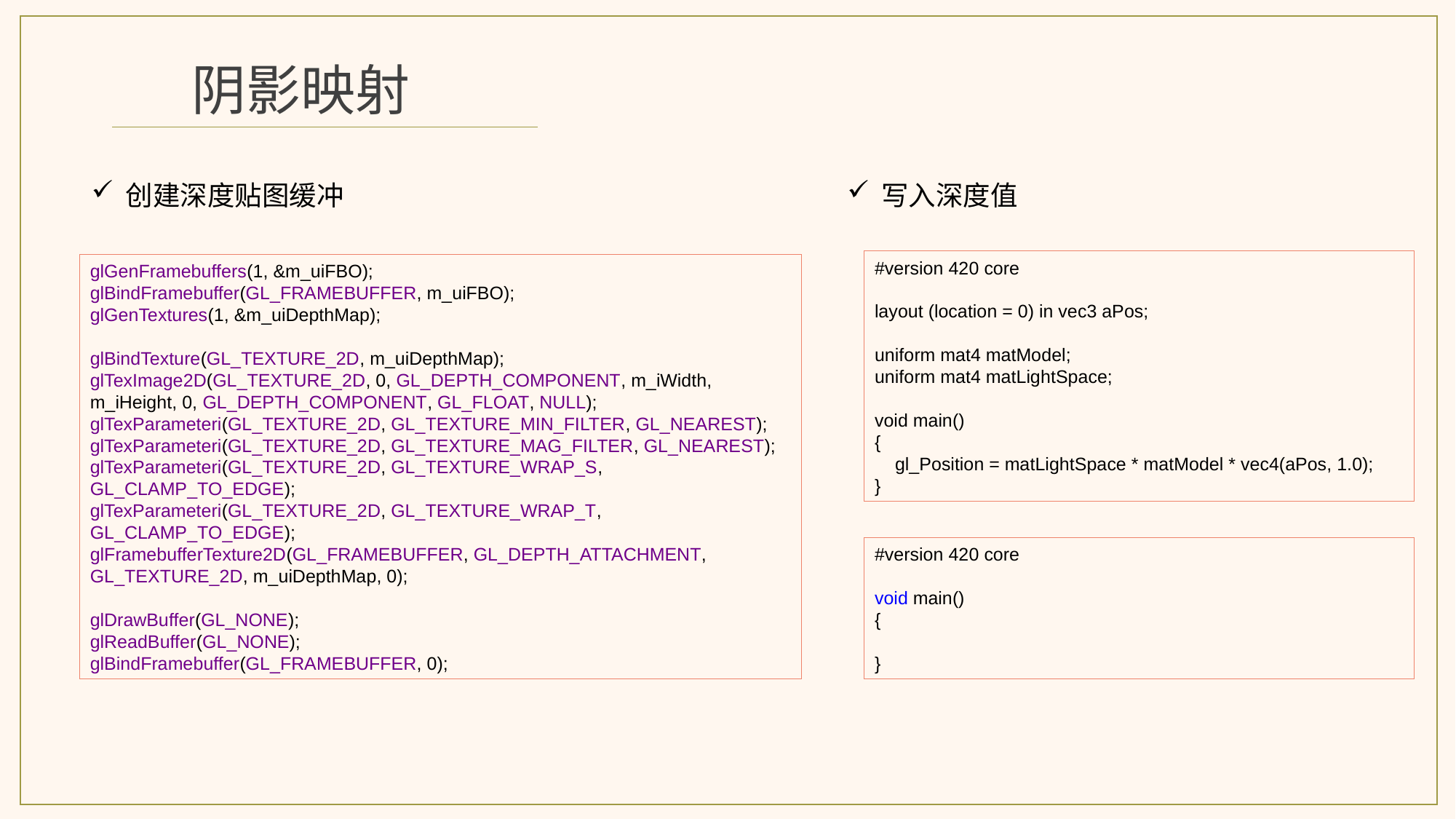

阴影映射
创建深度贴图缓冲
写入深度值
#version 420 core

layout (location = 0) in vec3 aPos;

uniform mat4 matModel;
uniform mat4 matLightSpace;

void main()
{
    gl_Position = matLightSpace * matModel * vec4(aPos, 1.0);
}
glGenFramebuffers(1, &m_uiFBO);
glBindFramebuffer(GL_FRAMEBUFFER, m_uiFBO);
glGenTextures(1, &m_uiDepthMap);

glBindTexture(GL_TEXTURE_2D, m_uiDepthMap);
glTexImage2D(GL_TEXTURE_2D, 0, GL_DEPTH_COMPONENT, m_iWidth, m_iHeight, 0, GL_DEPTH_COMPONENT, GL_FLOAT, NULL);
glTexParameteri(GL_TEXTURE_2D, GL_TEXTURE_MIN_FILTER, GL_NEAREST);
glTexParameteri(GL_TEXTURE_2D, GL_TEXTURE_MAG_FILTER, GL_NEAREST);
glTexParameteri(GL_TEXTURE_2D, GL_TEXTURE_WRAP_S, GL_CLAMP_TO_EDGE);
glTexParameteri(GL_TEXTURE_2D, GL_TEXTURE_WRAP_T, GL_CLAMP_TO_EDGE);
glFramebufferTexture2D(GL_FRAMEBUFFER, GL_DEPTH_ATTACHMENT, GL_TEXTURE_2D, m_uiDepthMap, 0);

glDrawBuffer(GL_NONE);
glReadBuffer(GL_NONE);
glBindFramebuffer(GL_FRAMEBUFFER, 0);
#version 420 core

void main()
{

}